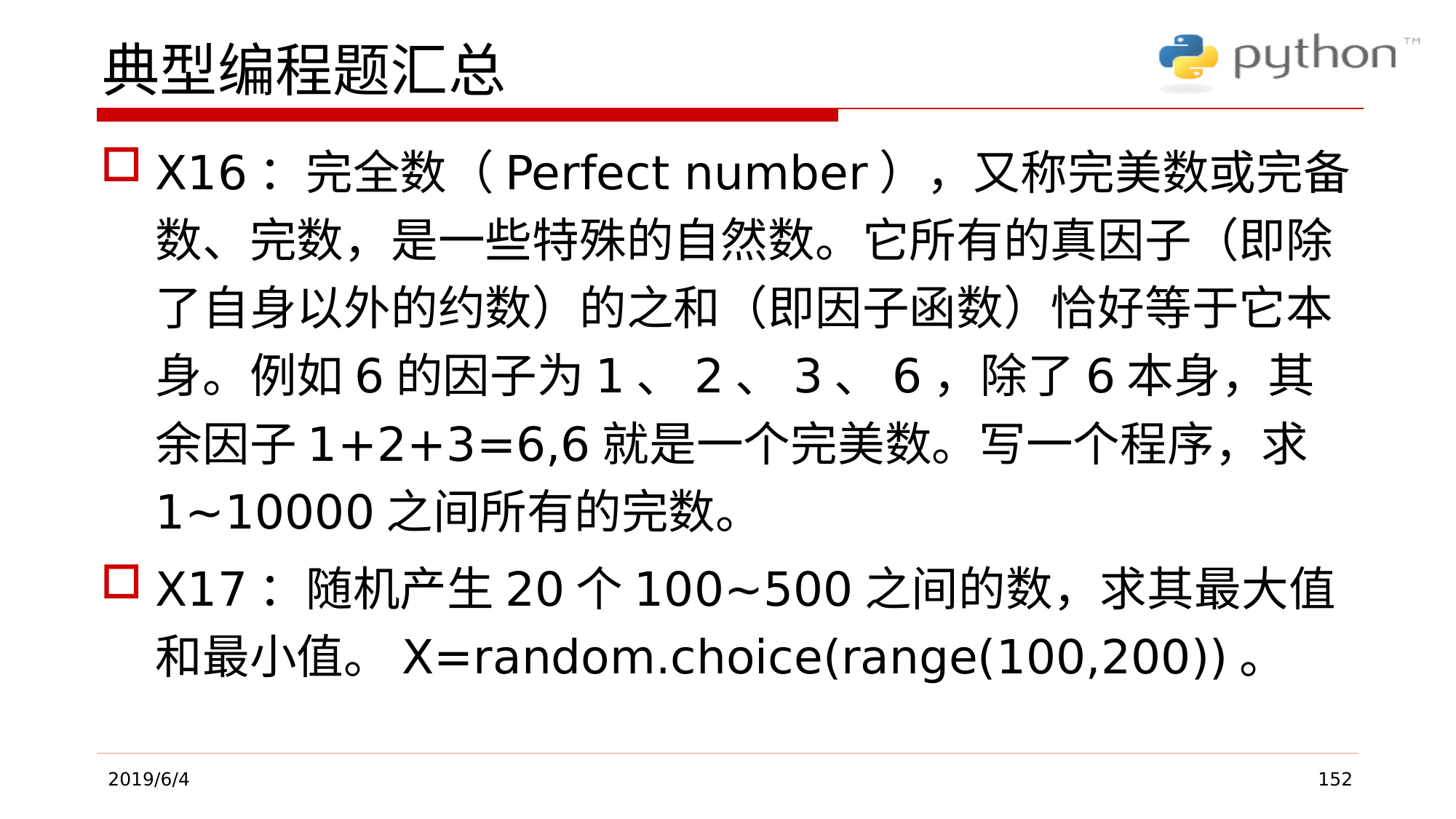

# 典型编程题汇总
X16：完全数（Perfect number），又称完美数或完备数、完数，是一些特殊的自然数。它所有的真因子（即除了自身以外的约数）的之和（即因子函数）恰好等于它本身。例如6的因子为1、2、3、6，除了6本身，其余因子1+2+3=6,6就是一个完美数。写一个程序，求1~10000之间所有的完数。
X17：随机产生20个100~500之间的数，求其最大值和最小值。X=random.choice(range(100,200))。
152
2019/6/4